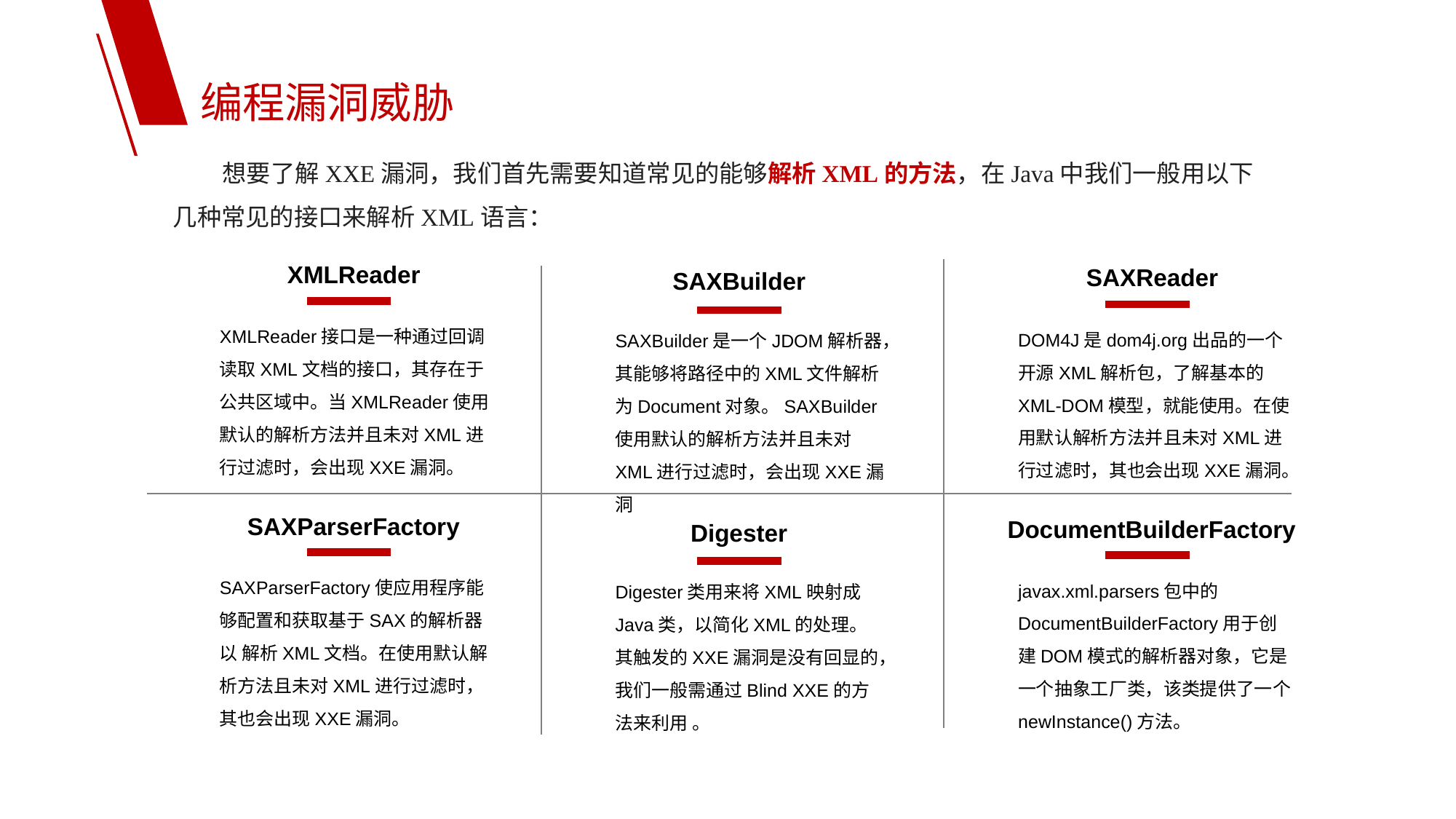

编程漏洞威胁
        想要了解XXE漏洞，我们首先需要知道常见的能够解析XML的方法，在Java中我们一般用以下几种常见的接口来解析XML语言：
XMLReader
SAXReader
SAXBuilder

XMLReader接口是一种通过回调读取XML文档的接口，其存在于 公共区域中。当XMLReader使用默认的解析方法并且未对XML进行过滤时，会出现XXE漏洞。
DOM4J是dom4j.org出品的一个开源XML解析包，了解基本的XML-DOM模型，就能使用。在使用默认解析方法并且未对XML进行过滤时，其也会出现XXE漏洞。

SAXBuilder是一个JDOM解析器，其能够将路径中的XML文件解析为Document对象。SAXBuilder使用默认的解析方法并且未对XML进行过滤时，会出现XXE漏洞
SAXParserFactory
DocumentBuilderFactory
Digester

SAXParserFactory使应用程序能够配置和获取基于SAX的解析器以 解析XML文档。在使用默认解析方法且未对XML进行过滤时，其也会出现XXE漏洞。

javax.xml.parsers包中的DocumentBuilderFactory用于创建DOM模式的解析器对象，它是一个抽象工厂类，该类提供了一个newInstance()方法。
Digester类用来将XML映射成Java类，以简化XML的处理。其触发的XXE漏洞是没有回显的，我们一般需通过Blind XXE的方法来利用 。